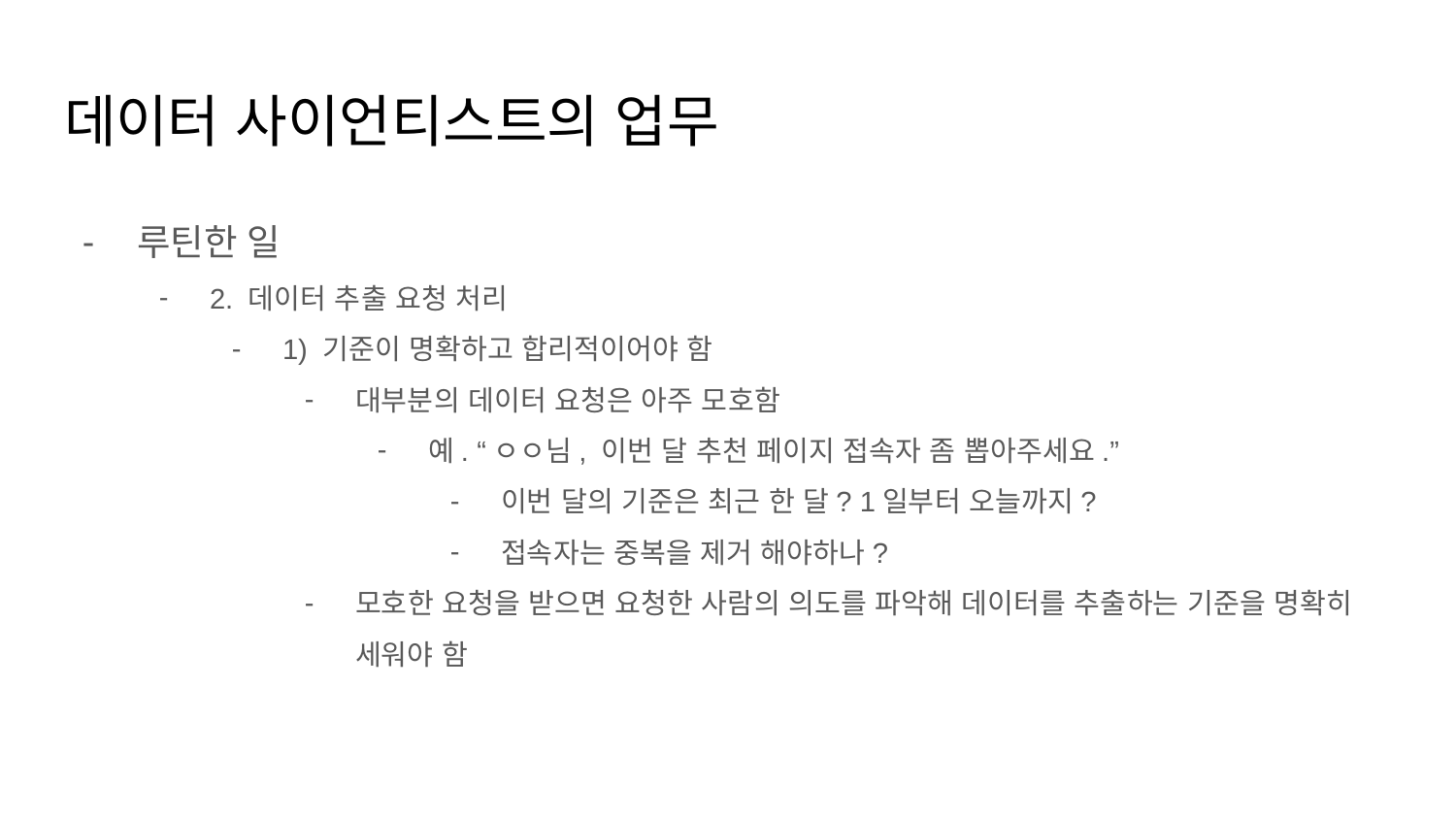

# 데이터 사이언티스트의 업무
루틴한 일
2. 데이터 추출 요청 처리
1) 기준이 명확하고 합리적이어야 함
대부분의 데이터 요청은 아주 모호함
예. “ㅇㅇ님, 이번 달 추천 페이지 접속자 좀 뽑아주세요.”
이번 달의 기준은 최근 한 달? 1일부터 오늘까지?
접속자는 중복을 제거 해야하나?
모호한 요청을 받으면 요청한 사람의 의도를 파악해 데이터를 추출하는 기준을 명확히 세워야 함